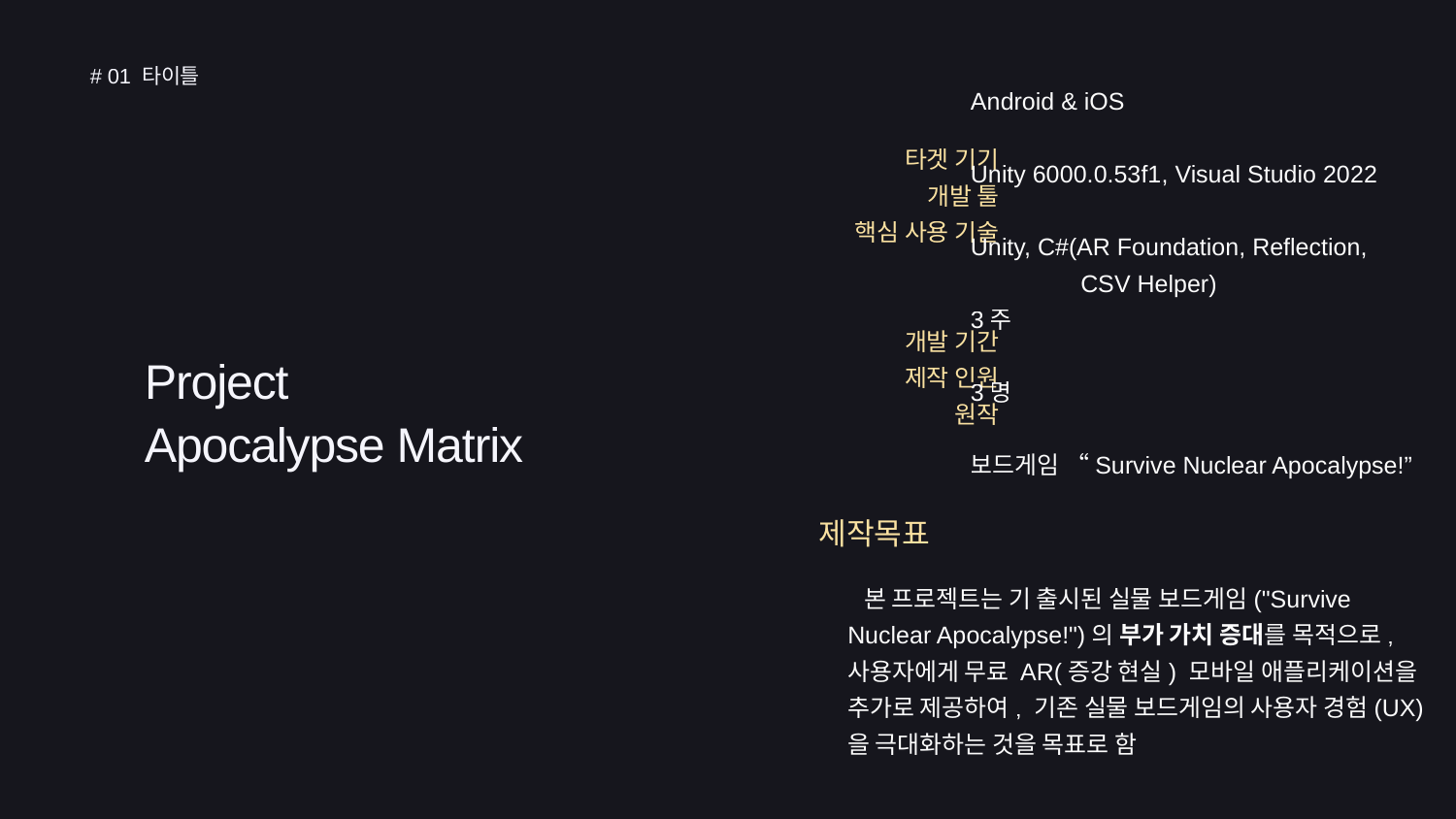

# 01 타이틀
타겟 기기
개발 툴
핵심 사용 기술

개발 기간
제작 인원
원작
Android & iOS

Unity 6000.0.53f1, Visual Studio 2022

Unity, C#(AR Foundation, Reflection,         　               CSV Helper)
3주

3명

보드게임 “Survive Nuclear Apocalypse!”
Project
Apocalypse Matrix
제작목표
  본 프로젝트는 기 출시된 실물 보드게임("Survive Nuclear Apocalypse!")의 부가 가치 증대를 목적으로, 사용자에게 무료 AR(증강 현실) 모바일 애플리케이션을 추가로 제공하여, 기존 실물 보드게임의 사용자 경험(UX)을 극대화하는 것을 목표로 함